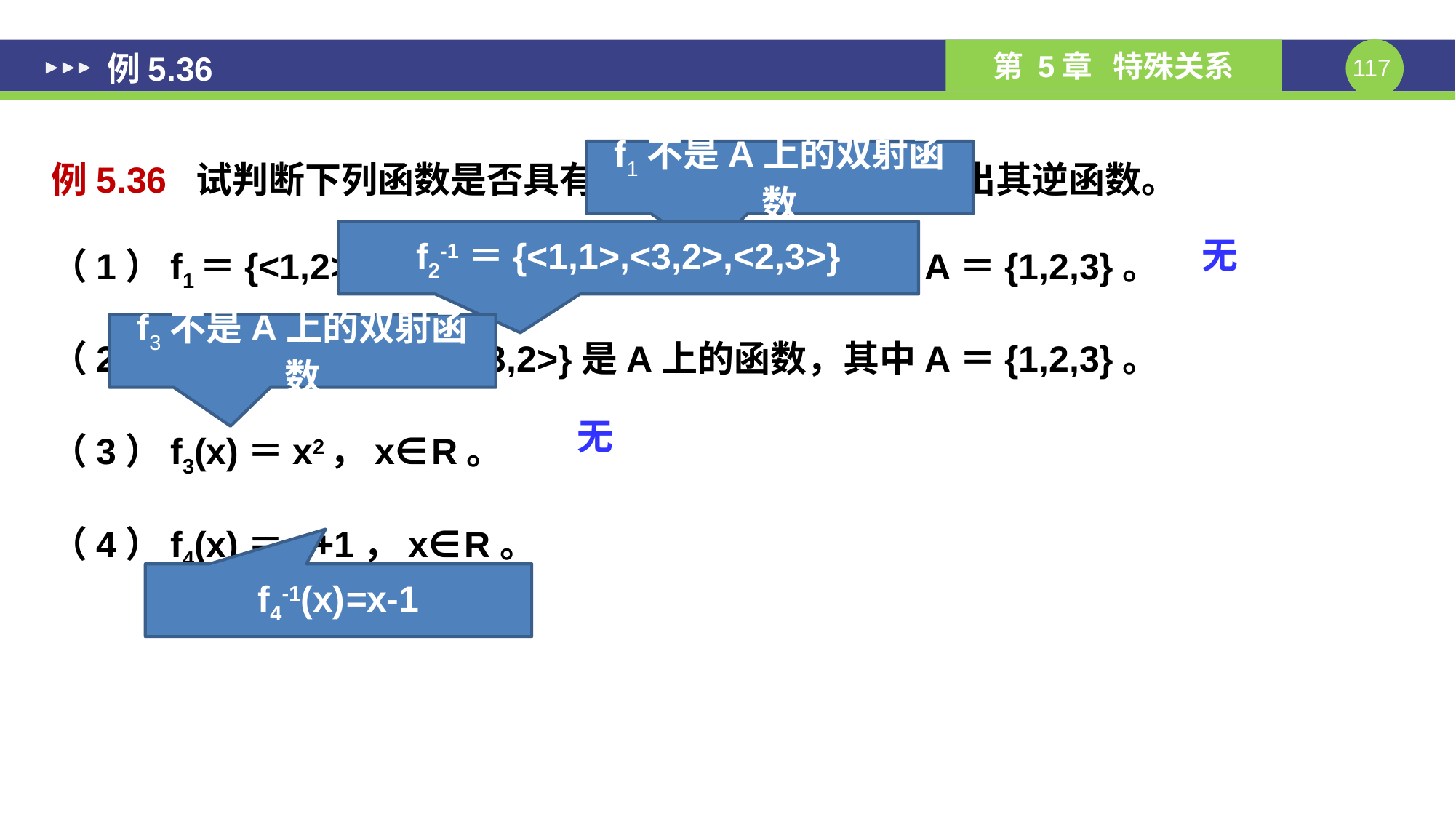

# 例5.36
例5.36  试判断下列函数是否具有逆函数，如果有，试求出其逆函数。
（1）f1＝{<1,2>,<2,3>,<3,2>}是A上的函数，其中A＝{1,2,3}。
（2）f2＝{<1,1>,<2,3>,<3,2>}是A上的函数，其中A＝{1,2,3}。
（3）f3(x)＝x2，x∈R。
（4）f4(x)＝x+1，x∈R。
f1不是A上的双射函数
f2-1＝{<1,1>,<3,2>,<2,3>}
无
f3不是A上的双射函数
无
f4-1(x)=x-1